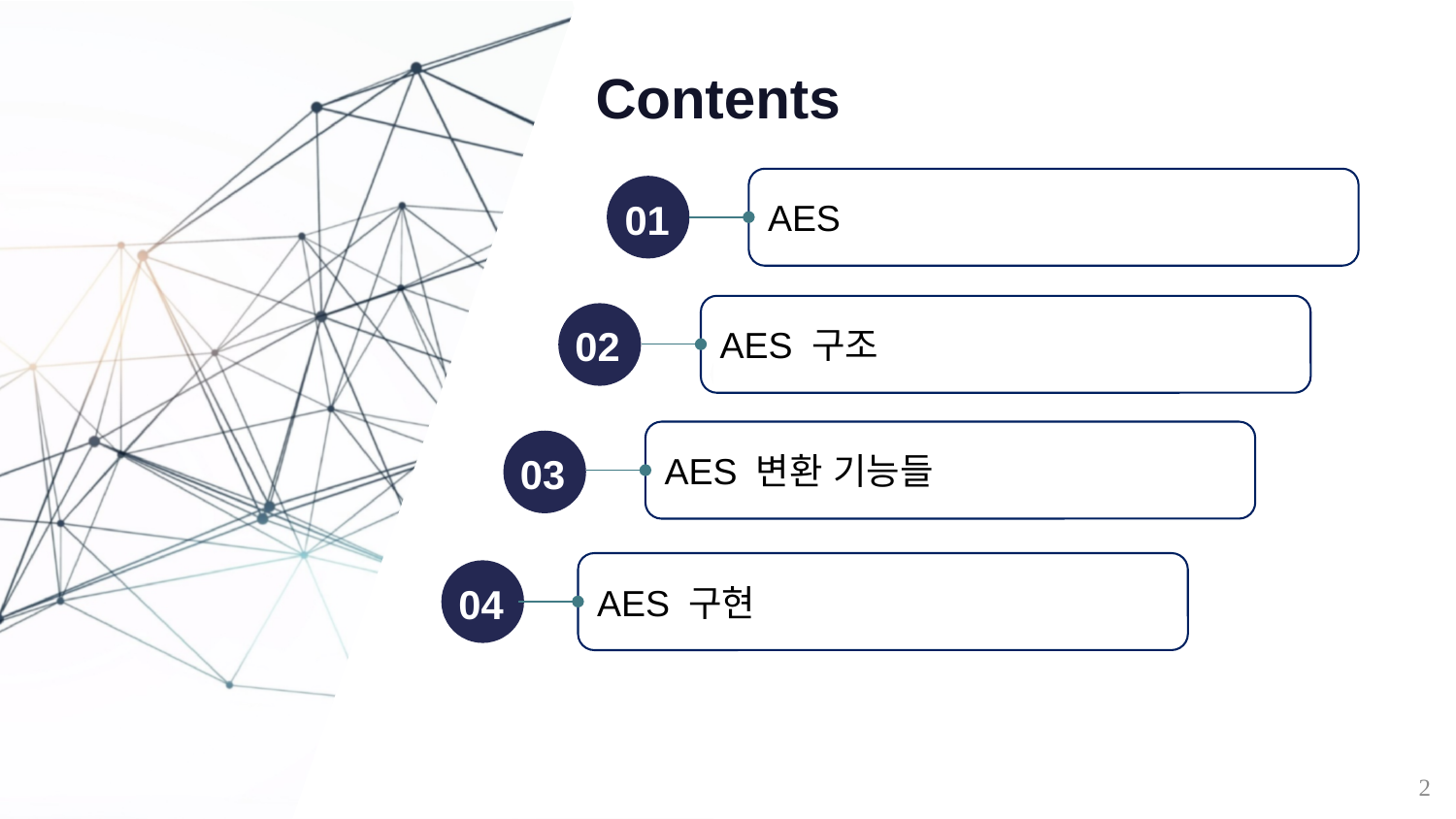

AES

01
AES 구조

02
AES 변환 기능들

03
AES 구현

04
2